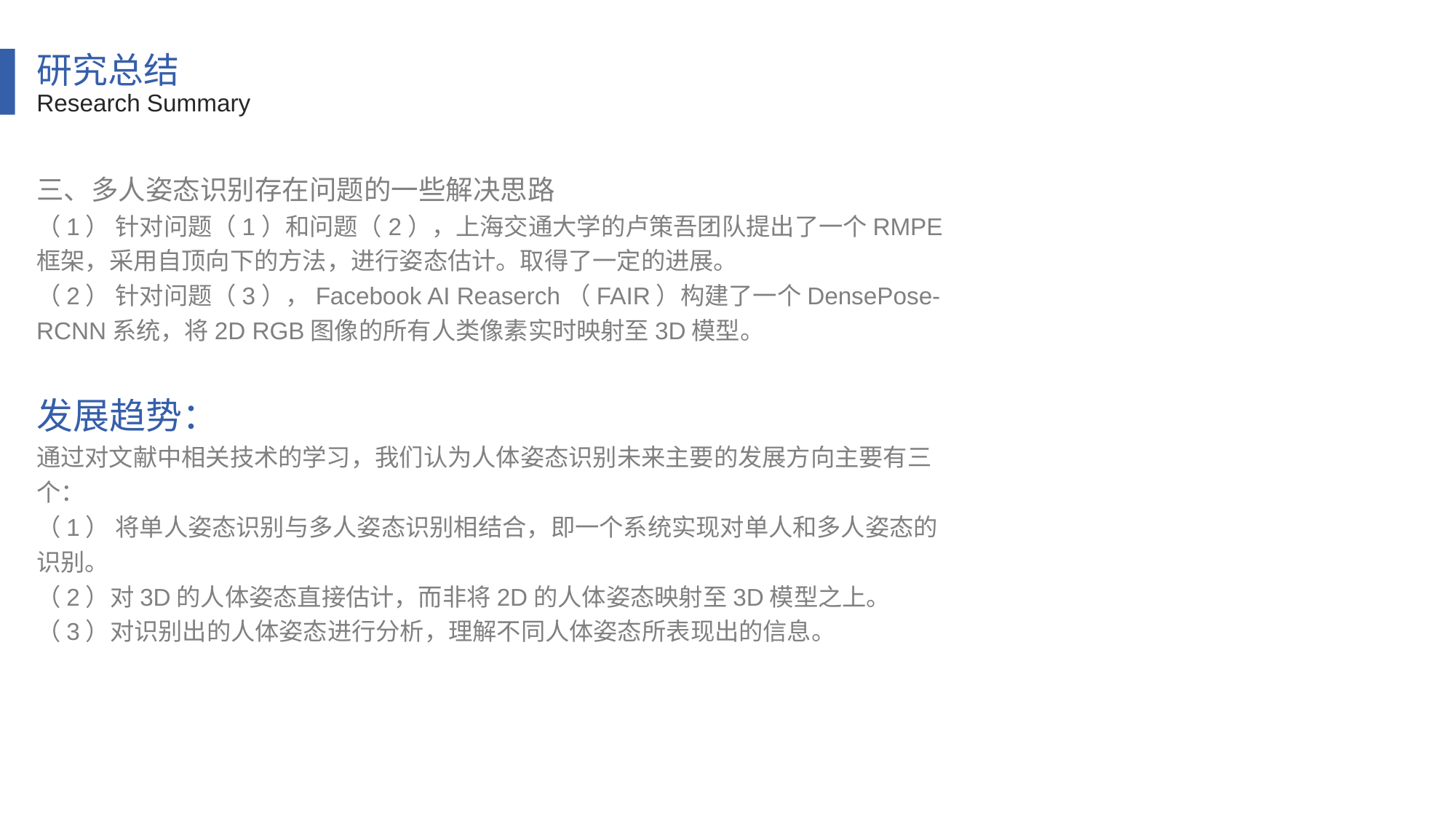

研究总结
Research Summary
三、多人姿态识别存在问题的一些解决思路
（1） 针对问题（1）和问题（2），上海交通大学的卢策吾团队提出了一个RMPE框架，采用自顶向下的方法，进行姿态估计。取得了一定的进展。
（2） 针对问题（3），Facebook AI Reaserch（FAIR）构建了一个DensePose-RCNN系统，将2D RGB图像的所有人类像素实时映射至3D模型。

发展趋势：
通过对文献中相关技术的学习，我们认为人体姿态识别未来主要的发展方向主要有三个：
（1） 将单人姿态识别与多人姿态识别相结合，即一个系统实现对单人和多人姿态的识别。
（2）对3D的人体姿态直接估计，而非将2D的人体姿态映射至3D模型之上。
（3）对识别出的人体姿态进行分析，理解不同人体姿态所表现出的信息。